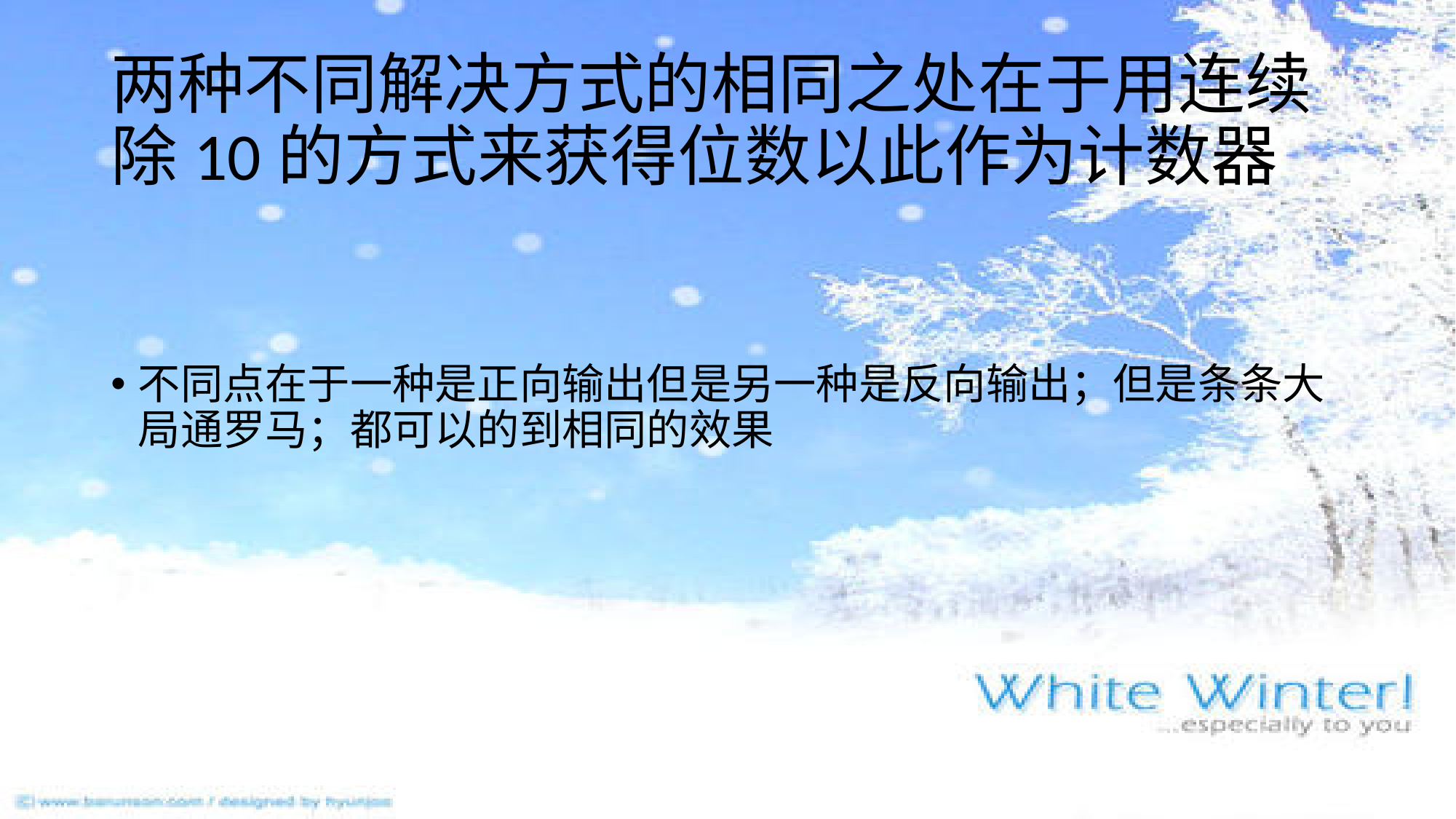

# 两种不同解决方式的相同之处在于用连续除10的方式来获得位数以此作为计数器
不同点在于一种是正向输出但是另一种是反向输出；但是条条大局通罗马；都可以的到相同的效果